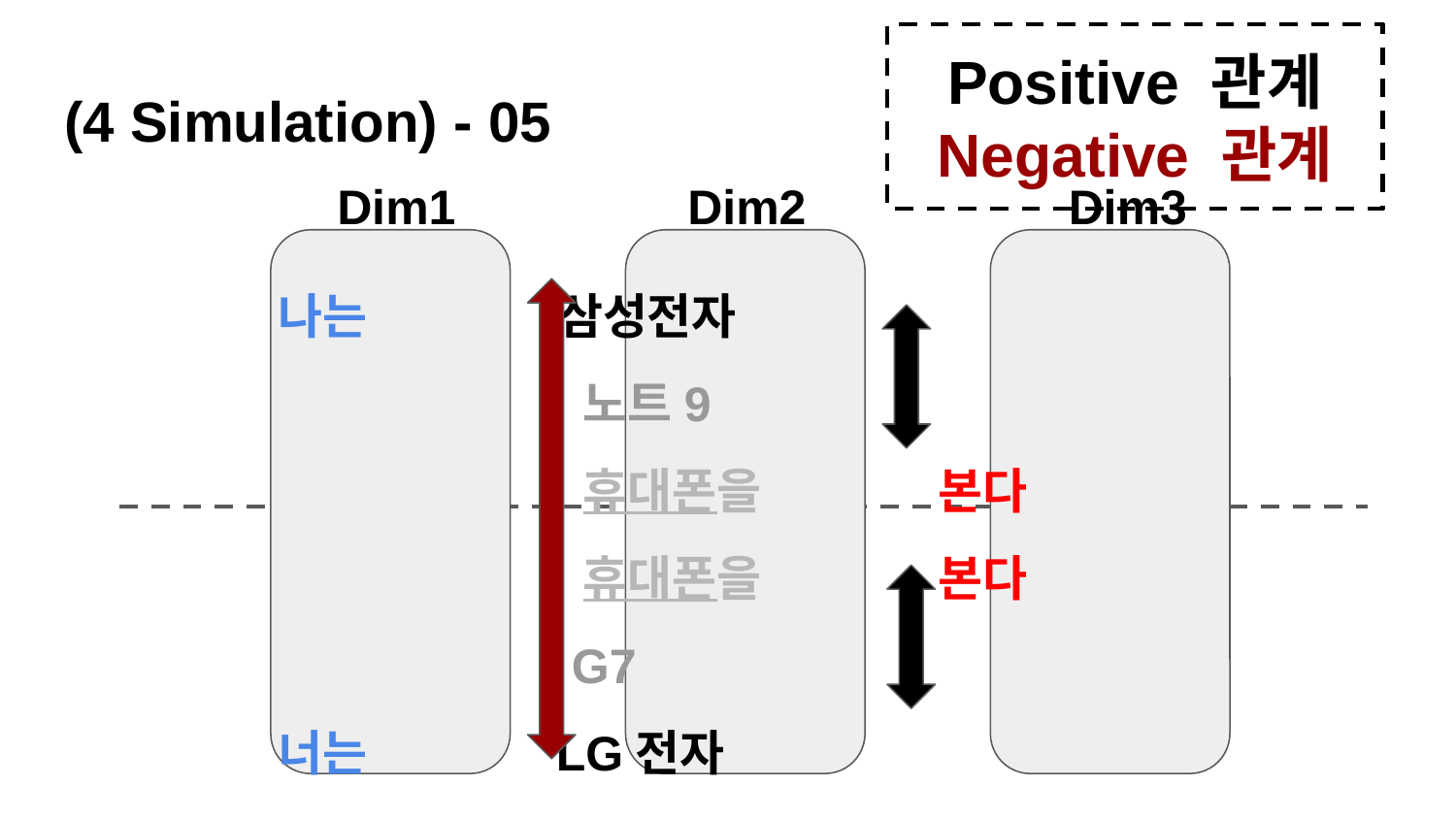

Positive 관계
Negative 관계
# (4 Simulation) - 05
Dim1
Dim2
Dim3

                    나는              삼성전자
                     노트9
                     휴대폰을             본다
                     휴대폰을             본다
                     G7
                    너는             LG전자